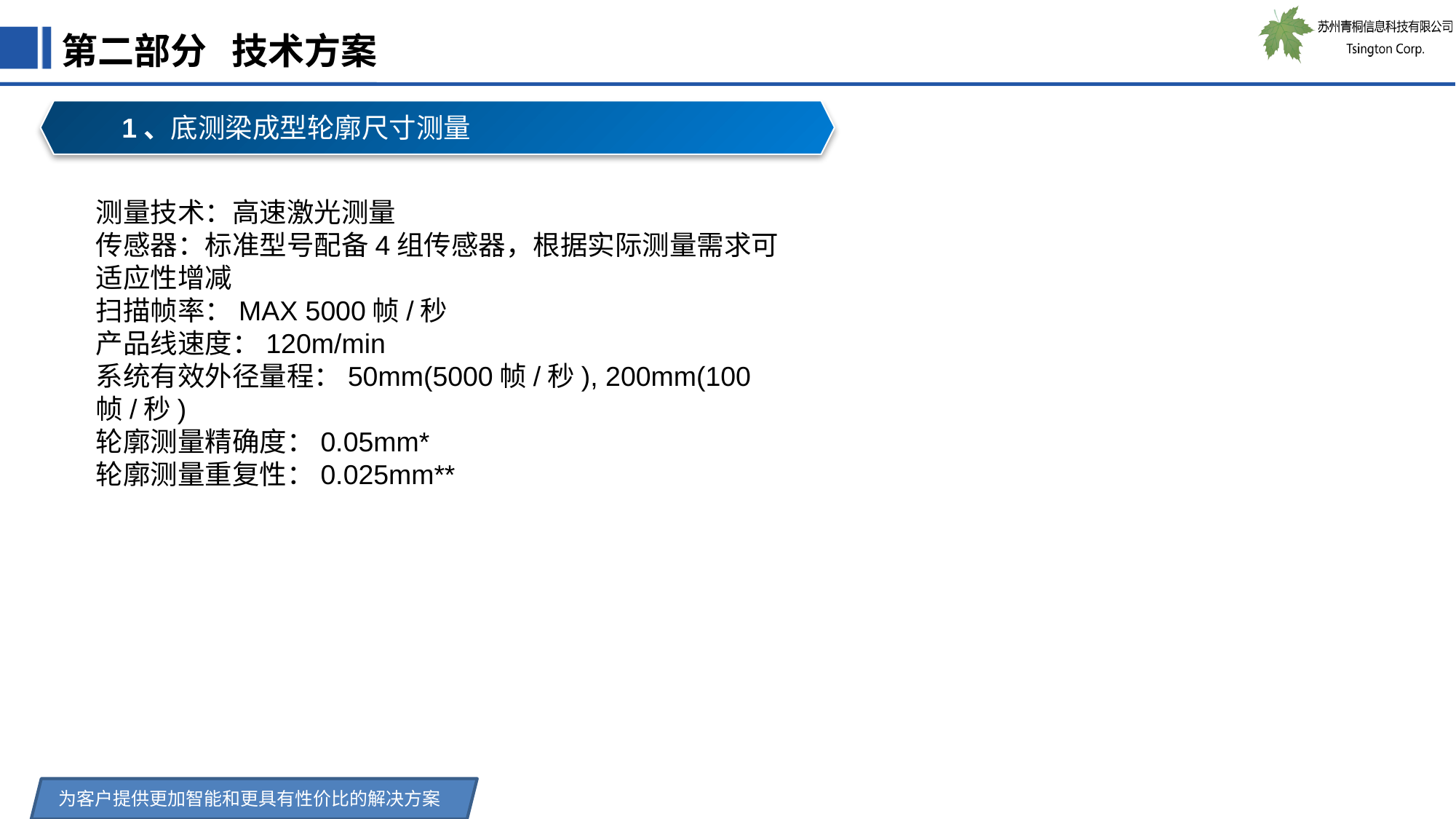

第二部分   技术方案
1、底测梁成型轮廓尺寸测量
测量技术：高速激光测量
传感器：标准型号配备4组传感器，根据实际测量需求可适应性增减
扫描帧率：MAX 5000帧/秒
产品线速度：120m/min
系统有效外径量程：50mm(5000帧/秒), 200mm(100帧/秒)
轮廓测量精确度：0.05mm*
轮廓测量重复性：0.025mm**